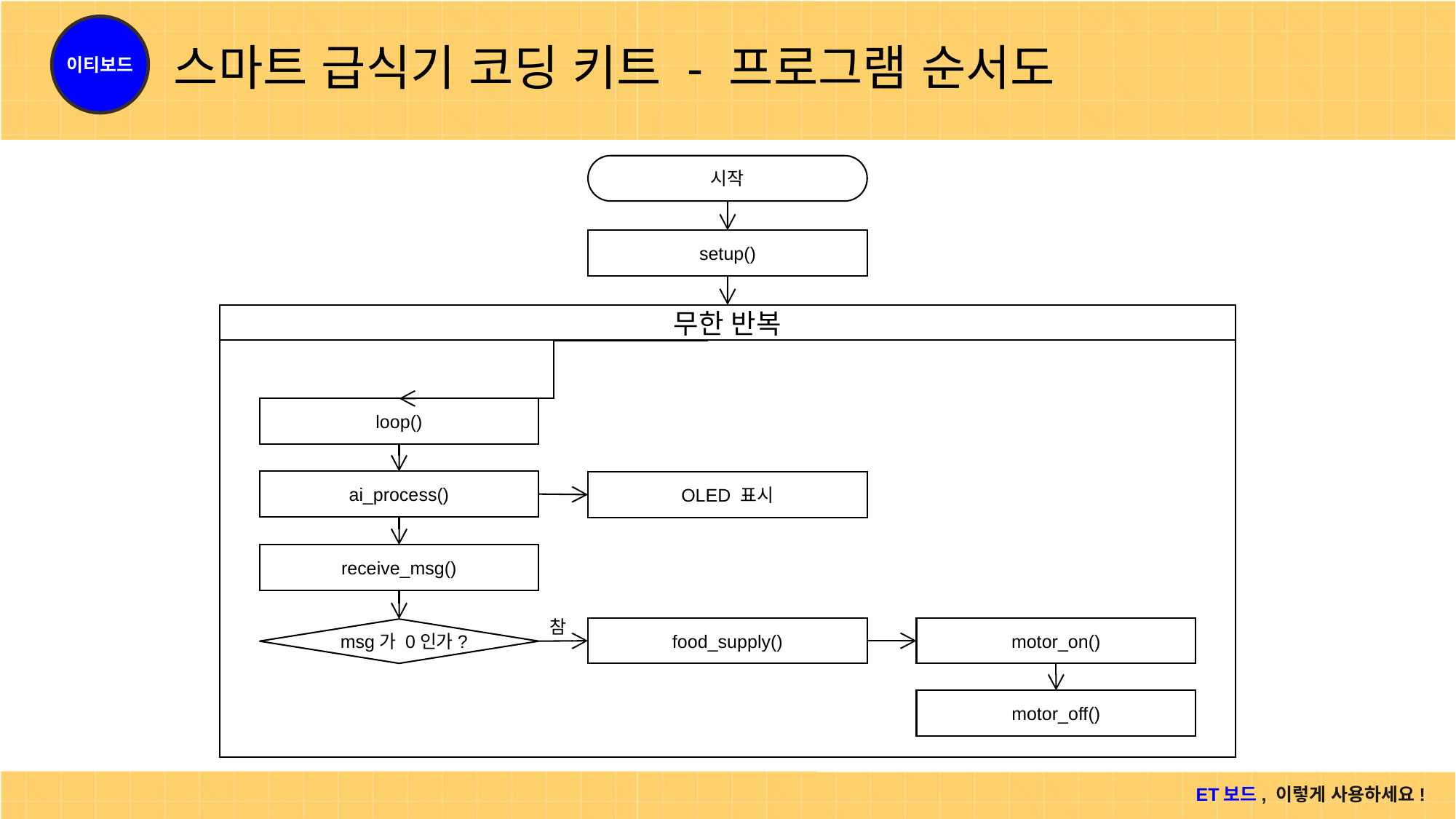

# 스마트 급식기 코딩 키트 - 프로그램 순서도
시작
setup()

무한 반복
loop()
ai_process()
OLED 표시
receive_msg()
참
food_supply()
motor_on()
msg가 0인가?
motor_off()